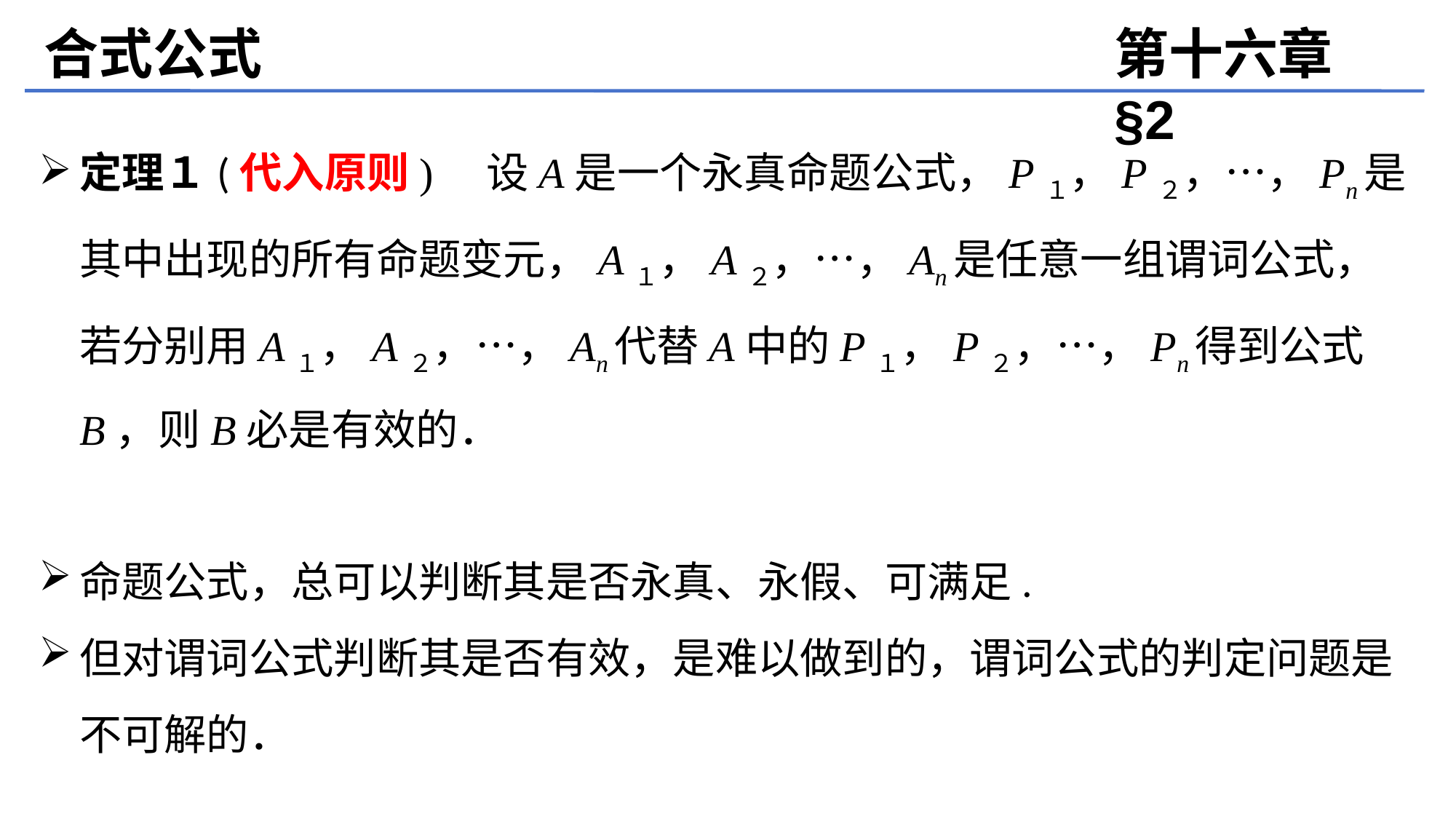

合式公式
第十六章 §2
定理１(代入原则)　设A是一个永真命题公式，P１，P２，…，Pn是其中出现的所有命题变元，A１，A２，…，An是任意一组谓词公式，若分别用A１，A２，…，An代替A中的P１，P２，…，Pn得到公式B，则B必是有效的．

命题公式，总可以判断其是否永真、永假、可满足.
但对谓词公式判断其是否有效，是难以做到的，谓词公式的判定问题是不可解的．